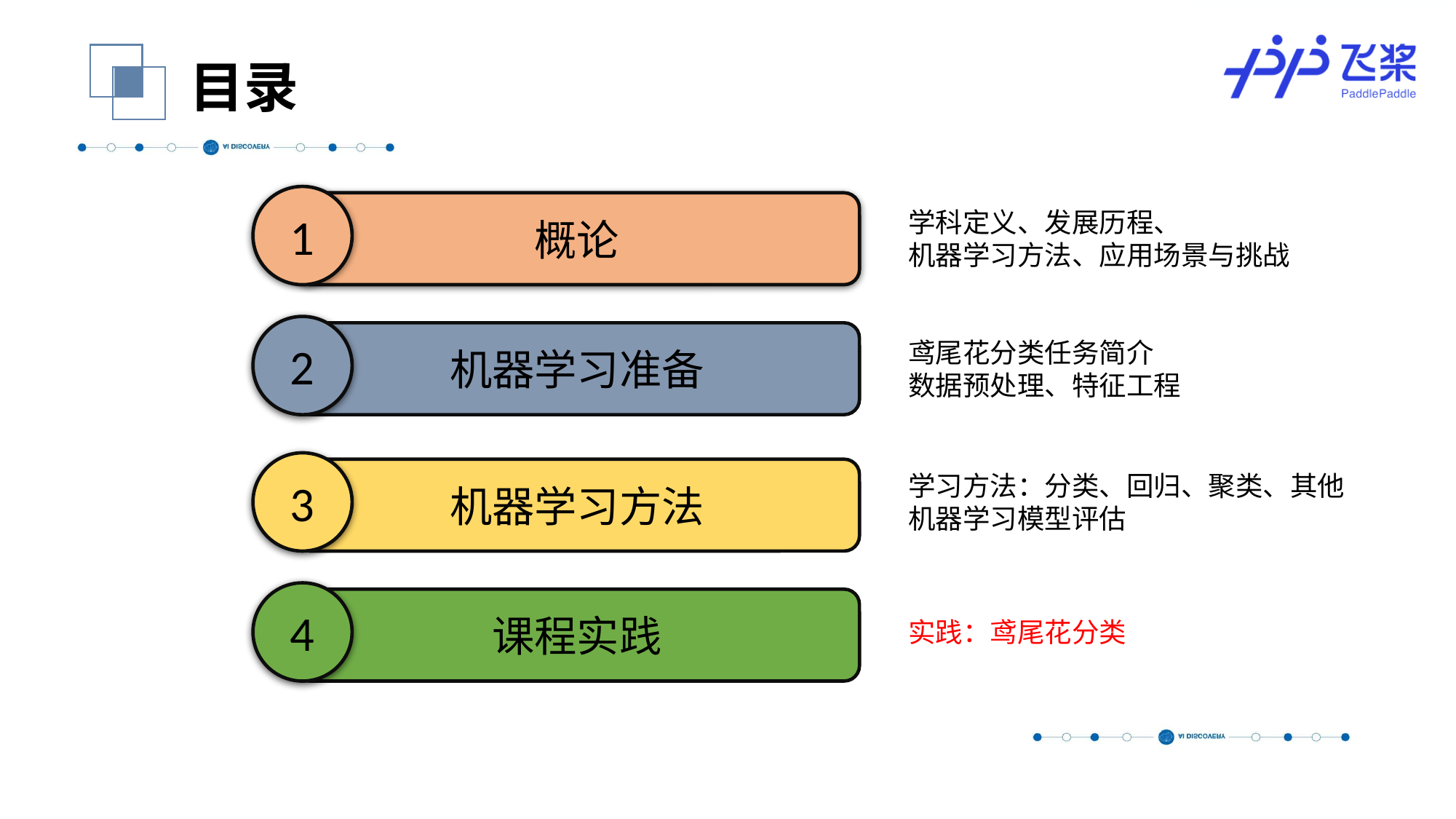

目录
1
概论
学科定义、发展历程、
机器学习方法、应用场景与挑战
2
机器学习准备
鸢尾花分类任务简介
数据预处理、特征工程
3
机器学习方法
学习方法：分类、回归、聚类、其他
机器学习模型评估
4
课程实践
实践：鸢尾花分类